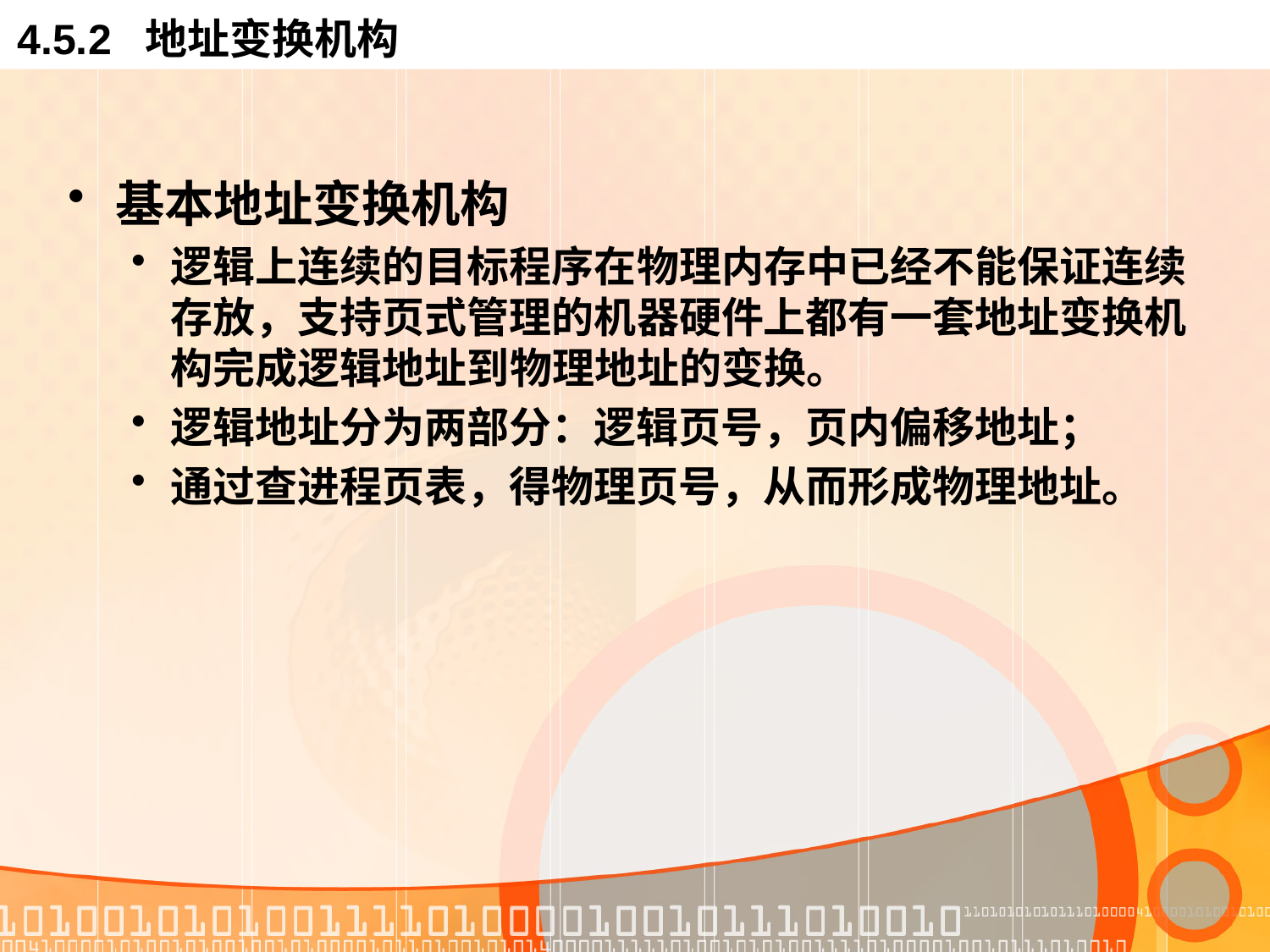

# 4.5.2  地址变换机构
基本地址变换机构
逻辑上连续的目标程序在物理内存中已经不能保证连续存放，支持页式管理的机器硬件上都有一套地址变换机构完成逻辑地址到物理地址的变换。
逻辑地址分为两部分：逻辑页号，页内偏移地址；
通过查进程页表，得物理页号，从而形成物理地址。